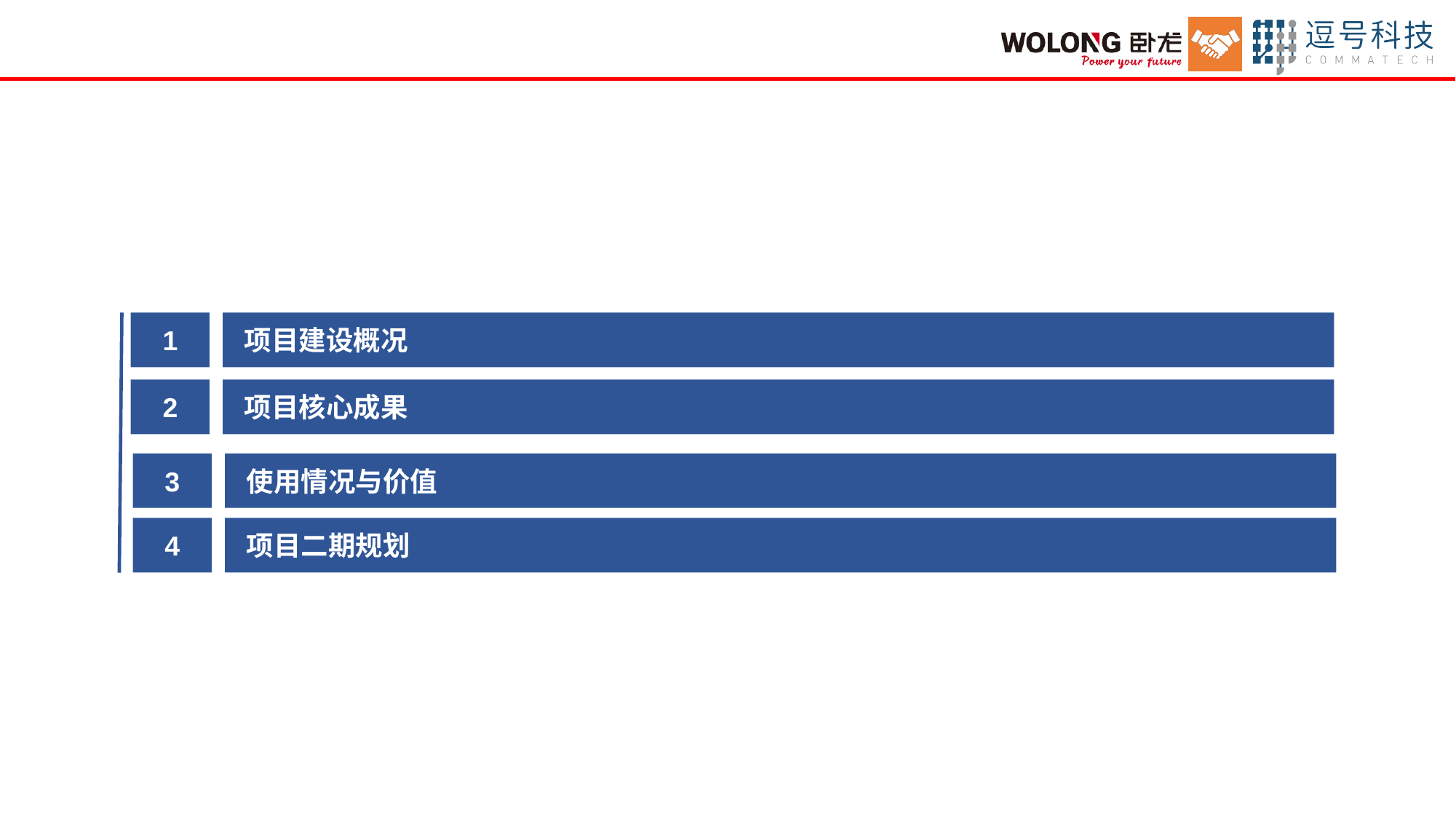

1
项目建设概况
2
项目核心成果
3
使用情况与价值
4
项目二期规划